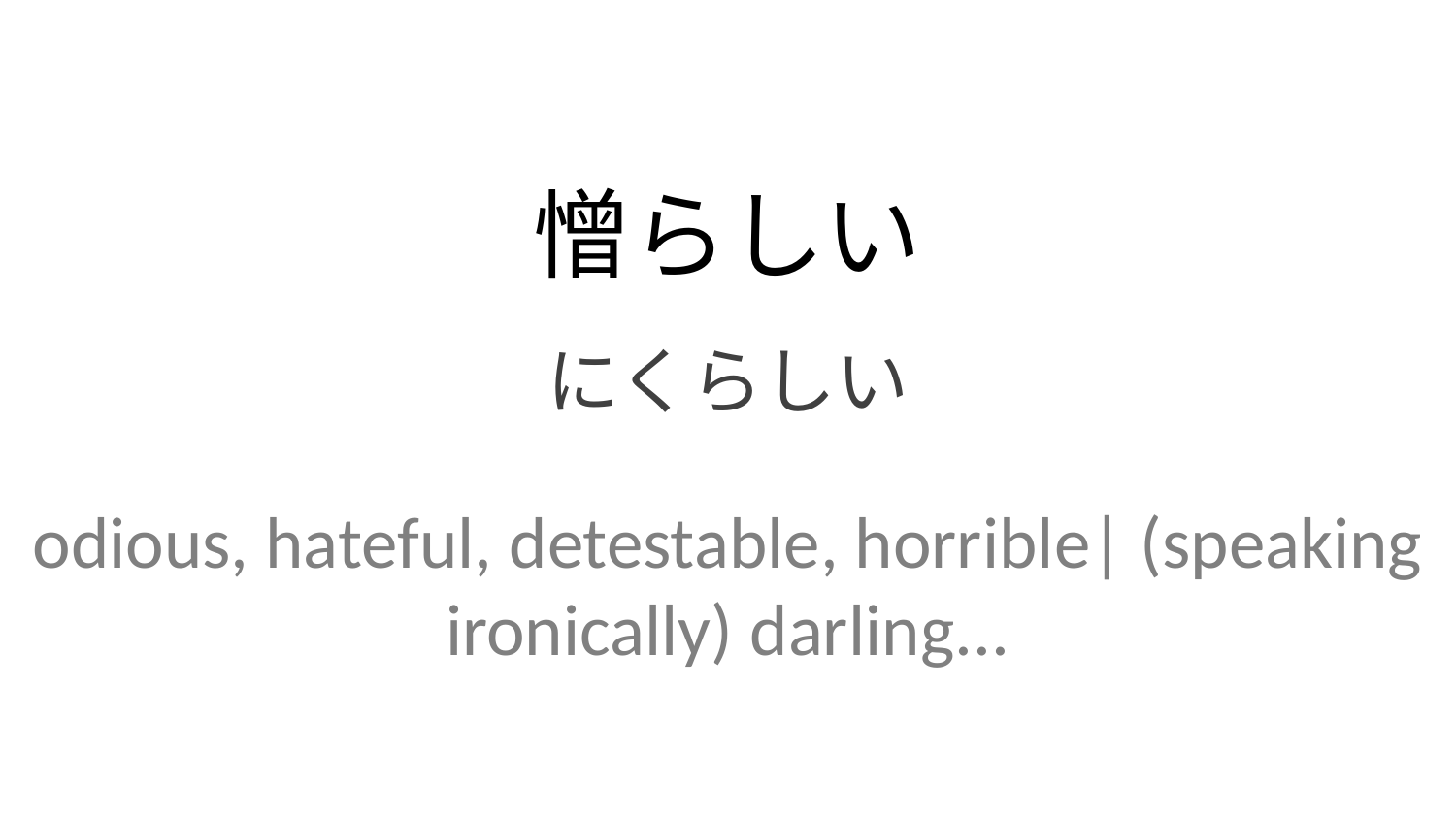

憎らしい

にくらしい
odious, hateful, detestable, horrible| (speaking ironically) darling...